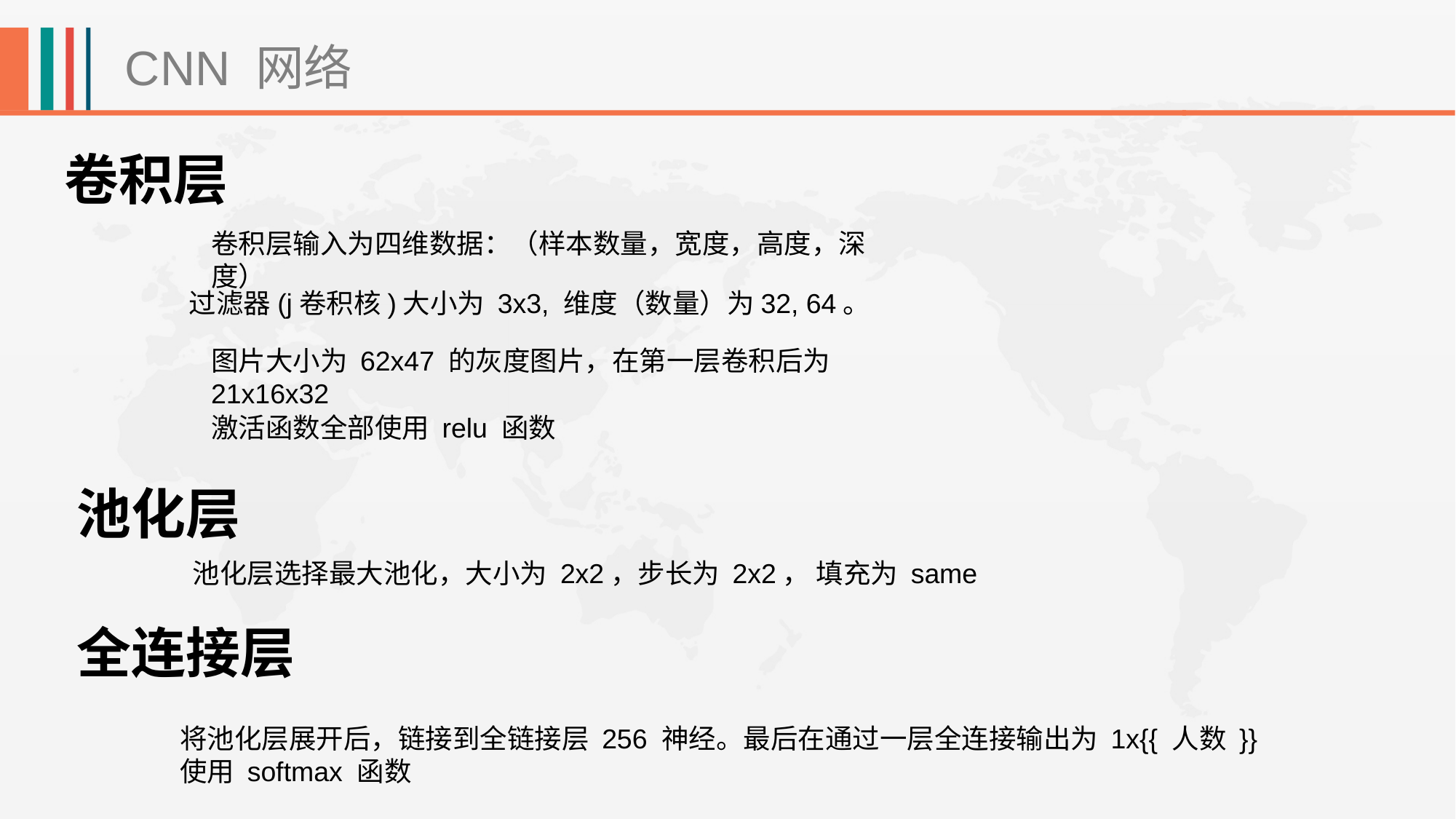

CNN 网络

卷积层
卷积层输入为四维数据：（样本数量，宽度，高度，深度）
过滤器(j卷积核)大小为 3x3, 维度（数量）为32, 64。
图片大小为 62x47 的灰度图片，在第一层卷积后为 21x16x32
激活函数全部使用 relu 函数
池化层
池化层选择最大池化，大小为 2x2，步长为 2x2， 填充为 same
全连接层
将池化层展开后，链接到全链接层 256 神经。最后在通过一层全连接输出为 1x{{ 人数 }}
使用 softmax 函数